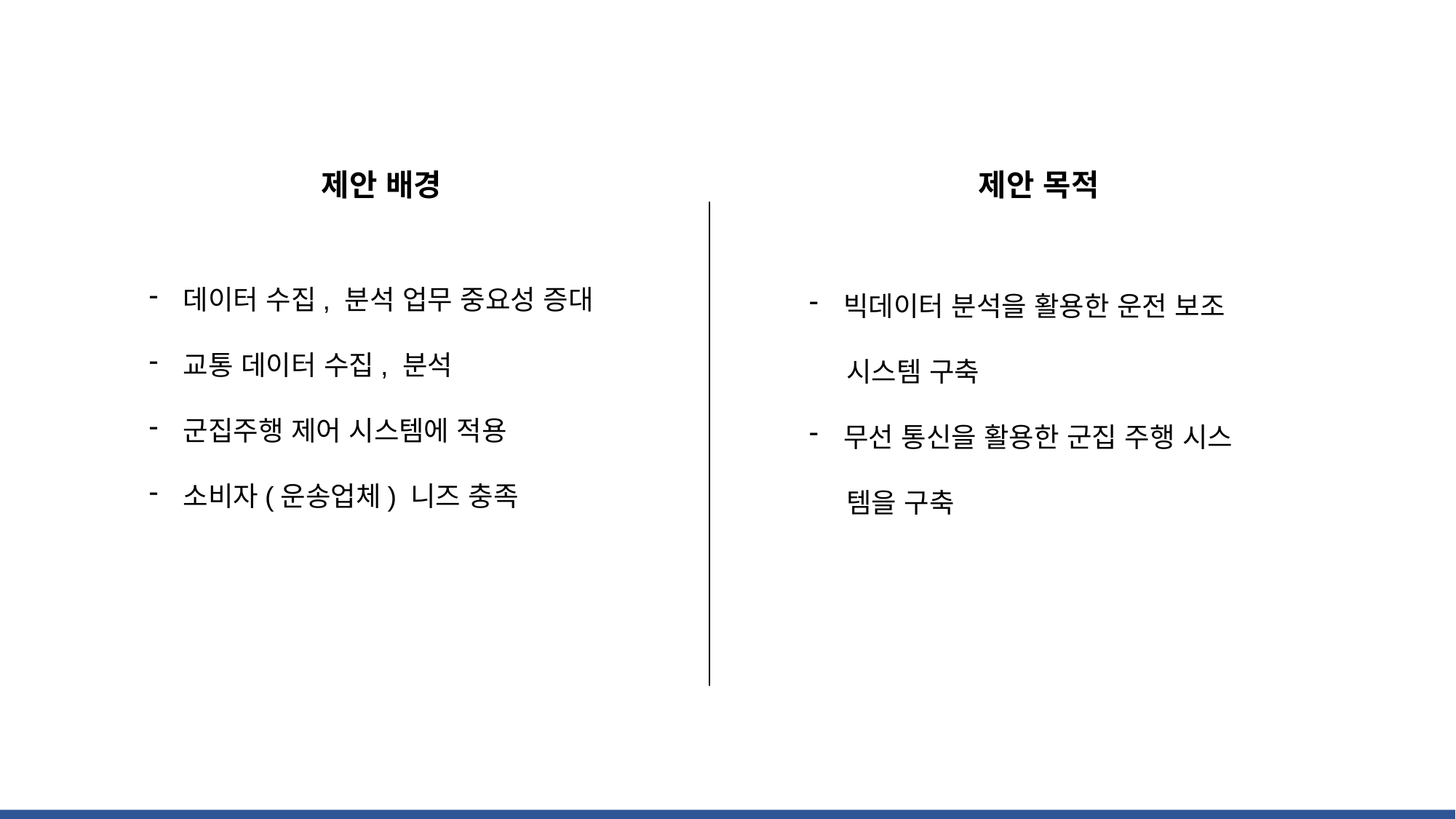

제안 목적
제안 배경

빅데이터 분석을 활용한 운전 보조
    시스템 구축
무선 통신을 활용한 군집 주행 시스
    템을 구축

데이터 수집, 분석 업무 중요성 증대
교통 데이터 수집, 분석
군집주행 제어 시스템에 적용
소비자(운송업체) 니즈 충족